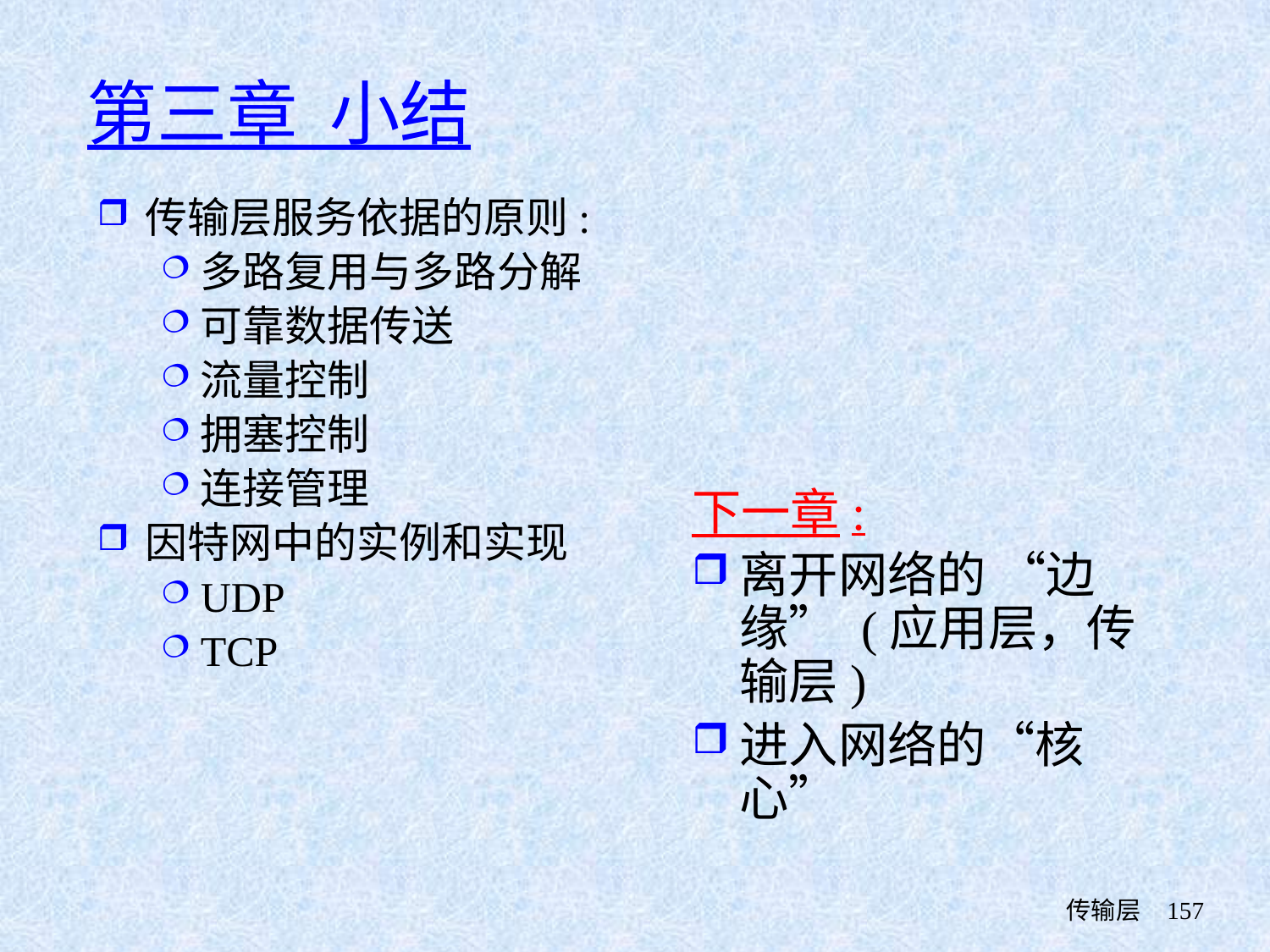

# 第三章  小结
传输层服务依据的原则:
多路复用与多路分解
可靠数据传送
流量控制
拥塞控制
连接管理
因特网中的实例和实现
UDP
TCP
下一章:
离开网络的 “边缘” (应用层，传输层)
进入网络的“核心”
 传输层
157